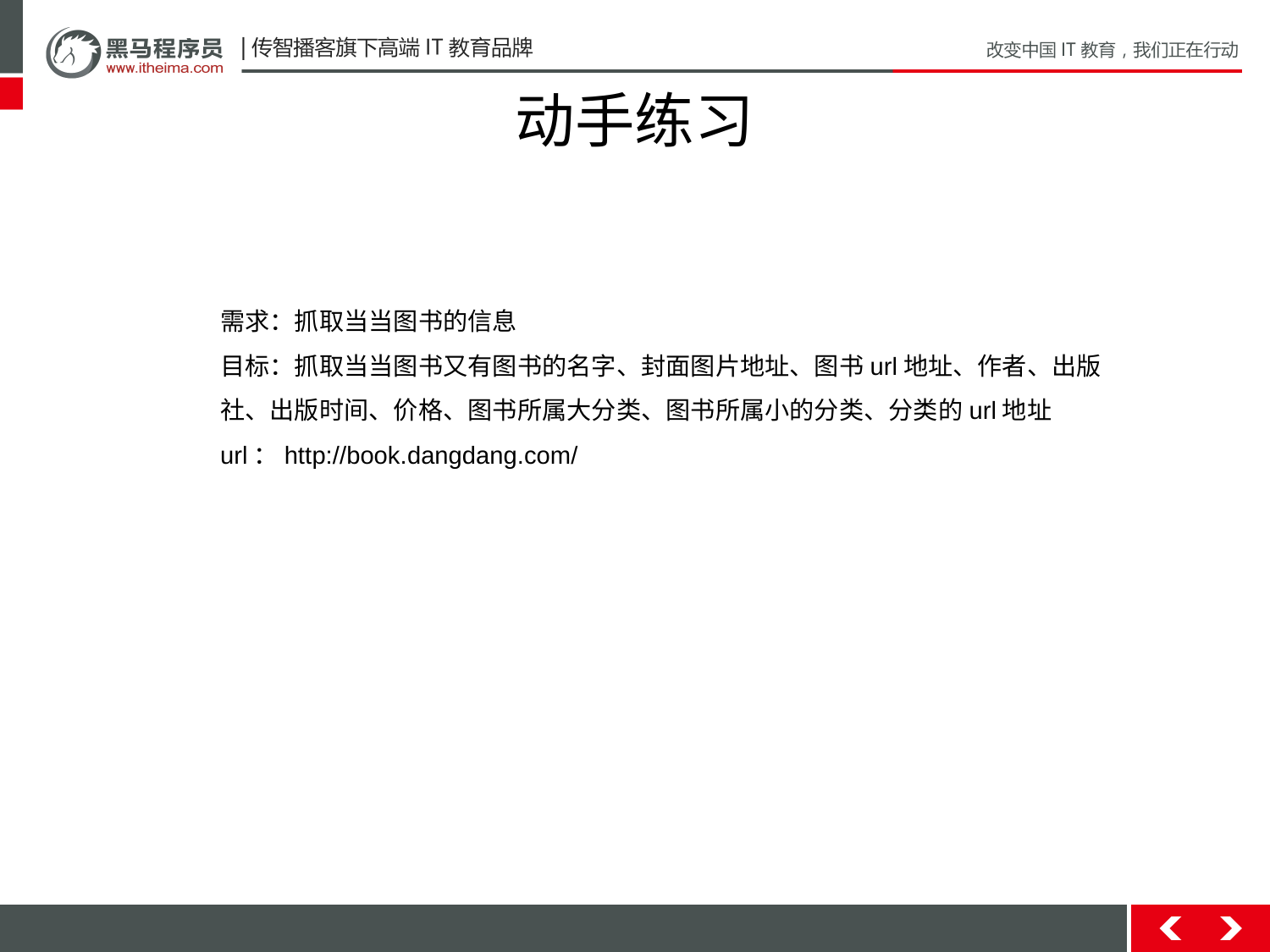

# 动手练习
需求：抓取当当图书的信息
目标：抓取当当图书又有图书的名字、封面图片地址、图书url地址、作者、出版社、出版时间、价格、图书所属大分类、图书所属小的分类、分类的url地址
url：http://book.dangdang.com/